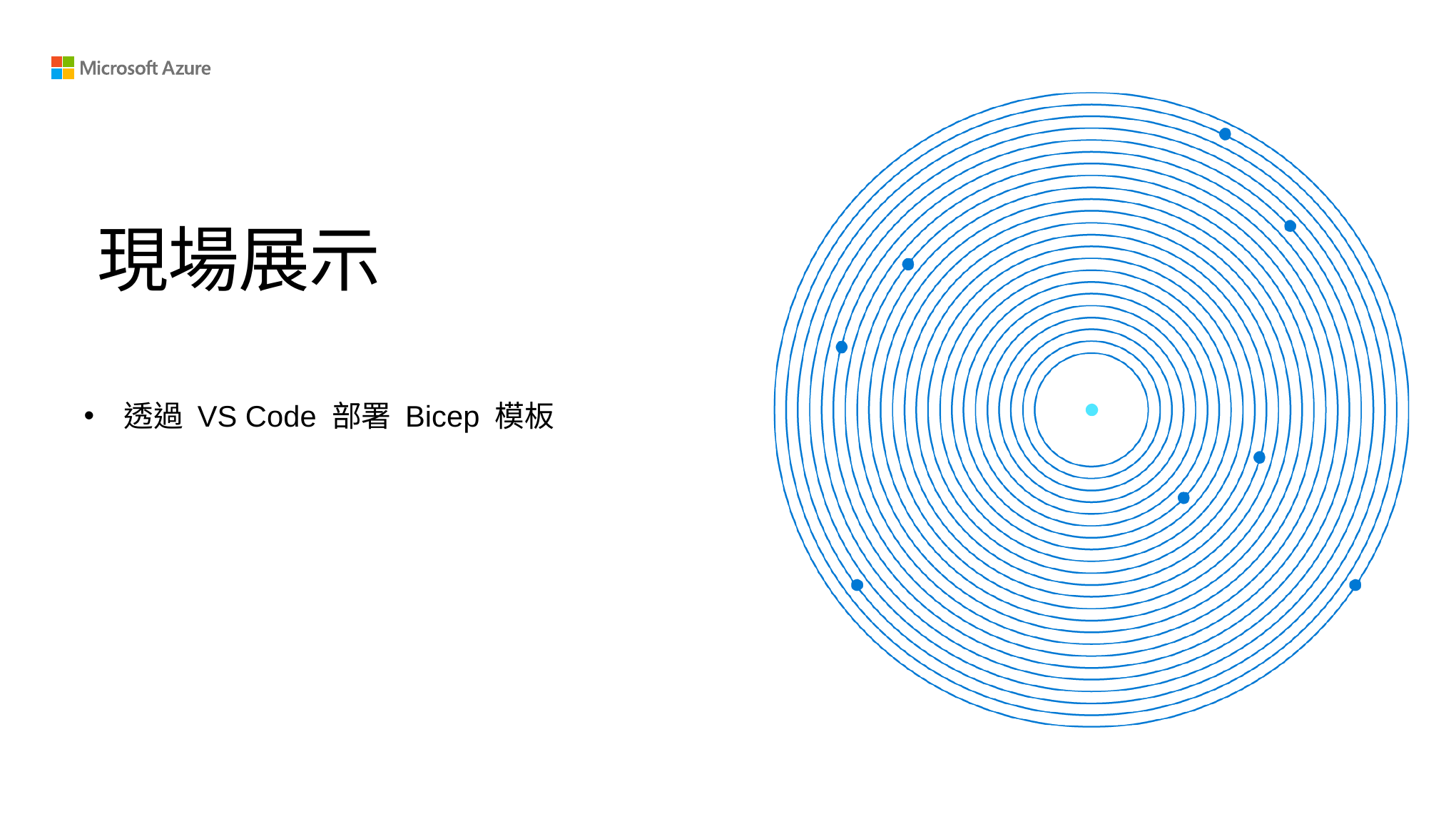

# 現場展示
透過 VS Code 部署 Bicep 模板